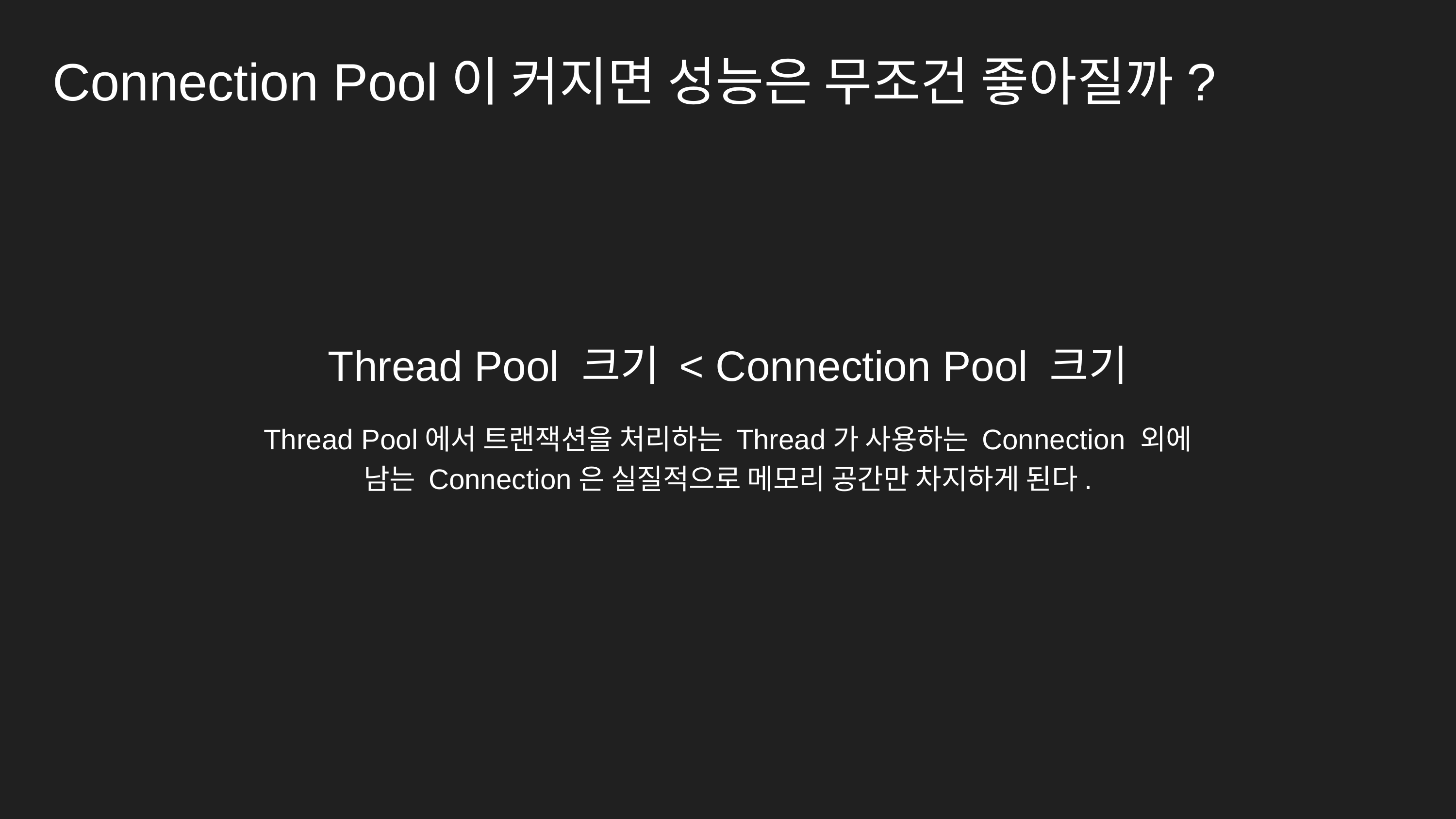

Connection Pool이 커지면 성능은 무조건 좋아질까?
Thread Pool 크기 < Connection Pool 크기
Thread Pool에서 트랜잭션을 처리하는 Thread가 사용하는 Connection 외에
남는 Connection은 실질적으로 메모리 공간만 차지하게 된다.